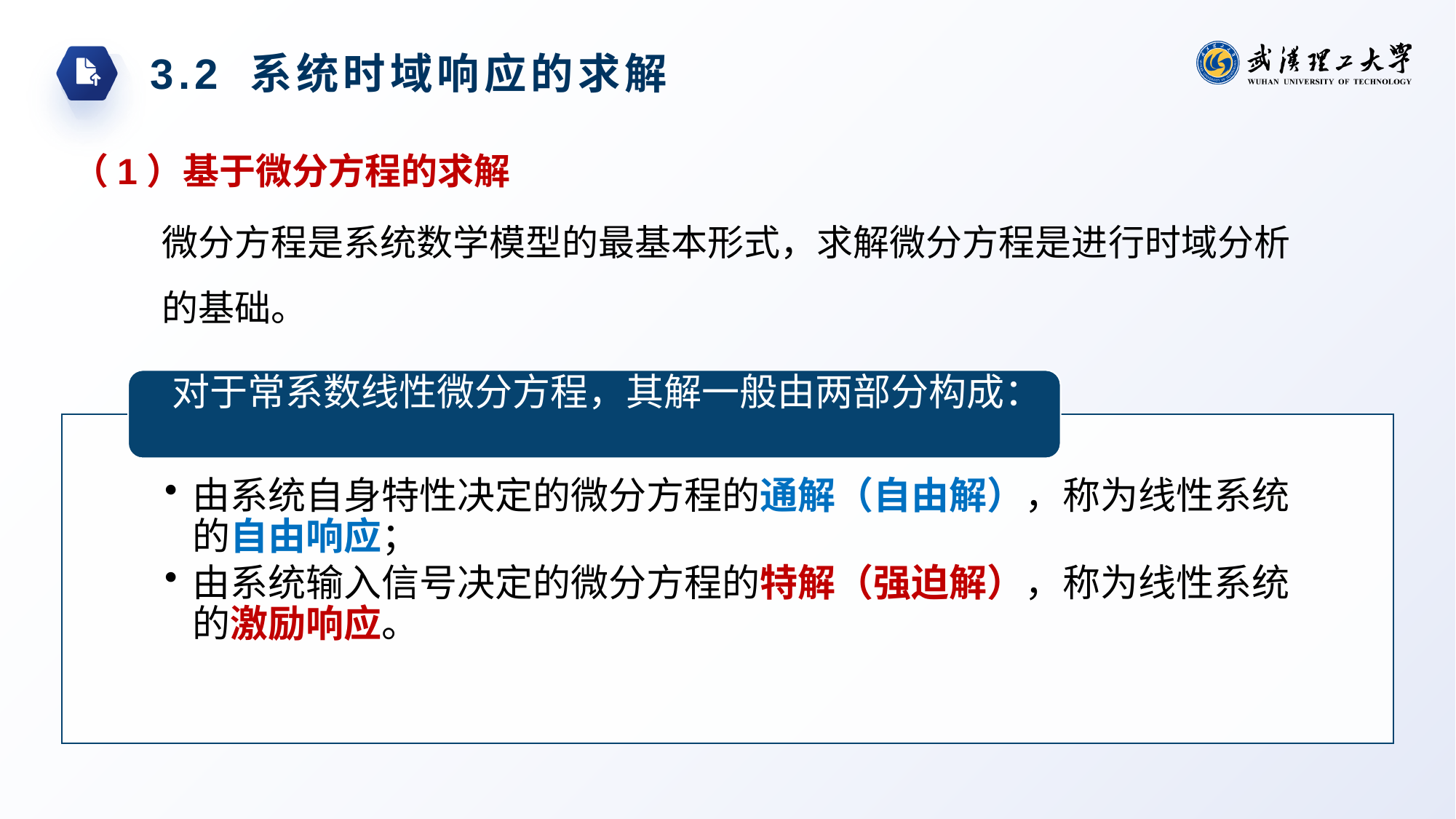

3.2 系统时域响应的求解
（1）基于微分方程的求解
微分方程是系统数学模型的最基本形式，求解微分方程是进行时域分析的基础。
由系统自身特性决定的微分方程的通解（自由解），称为线性系统的自由响应；
由系统输入信号决定的微分方程的特解（强迫解），称为线性系统的激励响应。
对于常系数线性微分方程，其解一般由两部分构成：